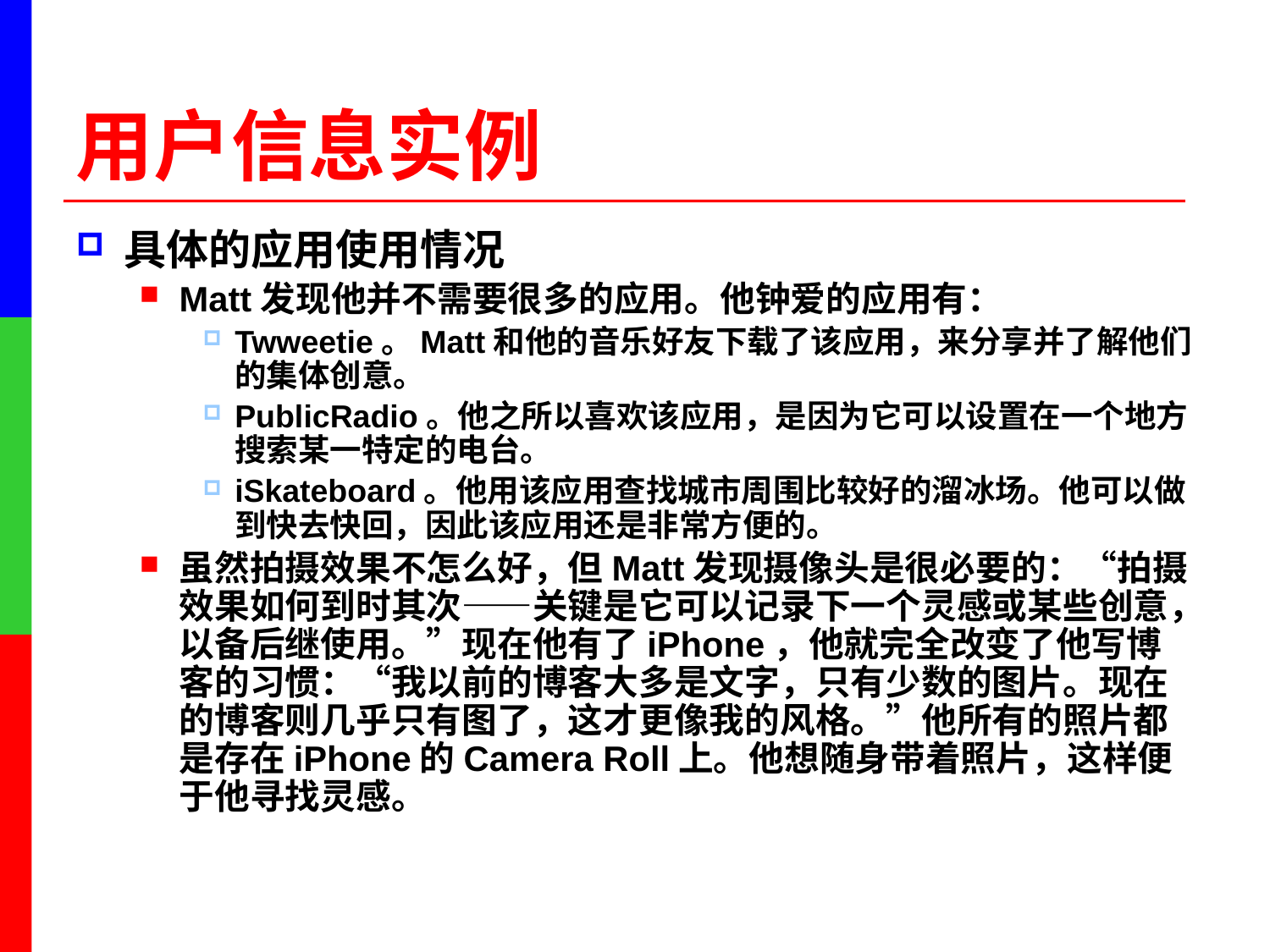

# 用户信息实例
具体的应用使用情况
Matt发现他并不需要很多的应用。他钟爱的应用有：
Twweetie。Matt和他的音乐好友下载了该应用，来分享并了解他们的集体创意。
PublicRadio。他之所以喜欢该应用，是因为它可以设置在一个地方搜索某一特定的电台。
iSkateboard。他用该应用查找城市周围比较好的溜冰场。他可以做到快去快回，因此该应用还是非常方便的。
虽然拍摄效果不怎么好，但Matt发现摄像头是很必要的：“拍摄效果如何到时其次——关键是它可以记录下一个灵感或某些创意，以备后继使用。”现在他有了iPhone，他就完全改变了他写博客的习惯：“我以前的博客大多是文字，只有少数的图片。现在的博客则几乎只有图了，这才更像我的风格。”他所有的照片都是存在iPhone的Camera Roll上。他想随身带着照片，这样便于他寻找灵感。